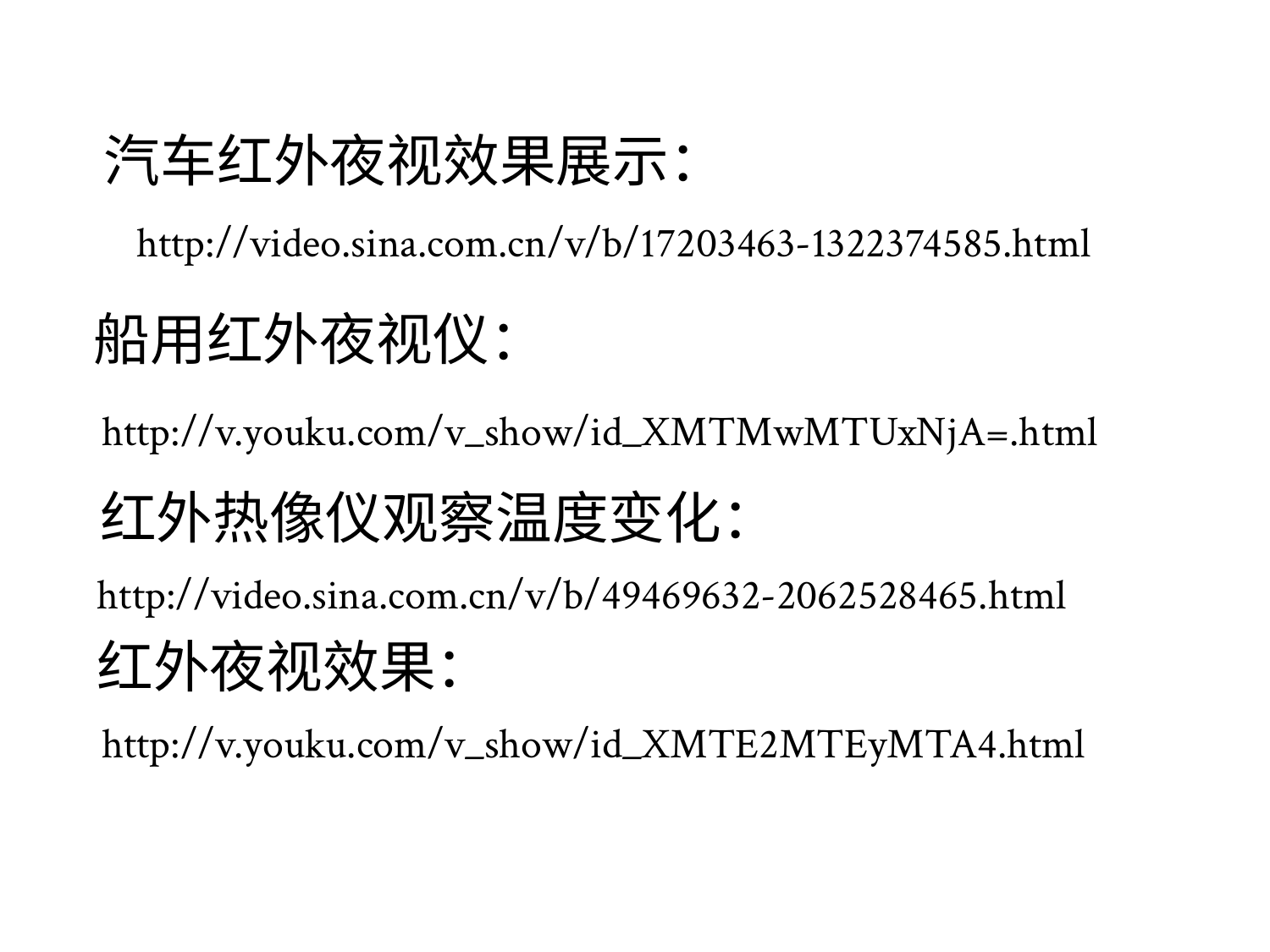

汽车红外夜视效果展示：
http://video.sina.com.cn/v/b/17203463-1322374585.html
船用红外夜视仪：
http://v.youku.com/v_show/id_XMTMwMTUxNjA=.html
红外热像仪观察温度变化：
http://video.sina.com.cn/v/b/49469632-2062528465.html
红外夜视效果：
http://v.youku.com/v_show/id_XMTE2MTEyMTA4.html